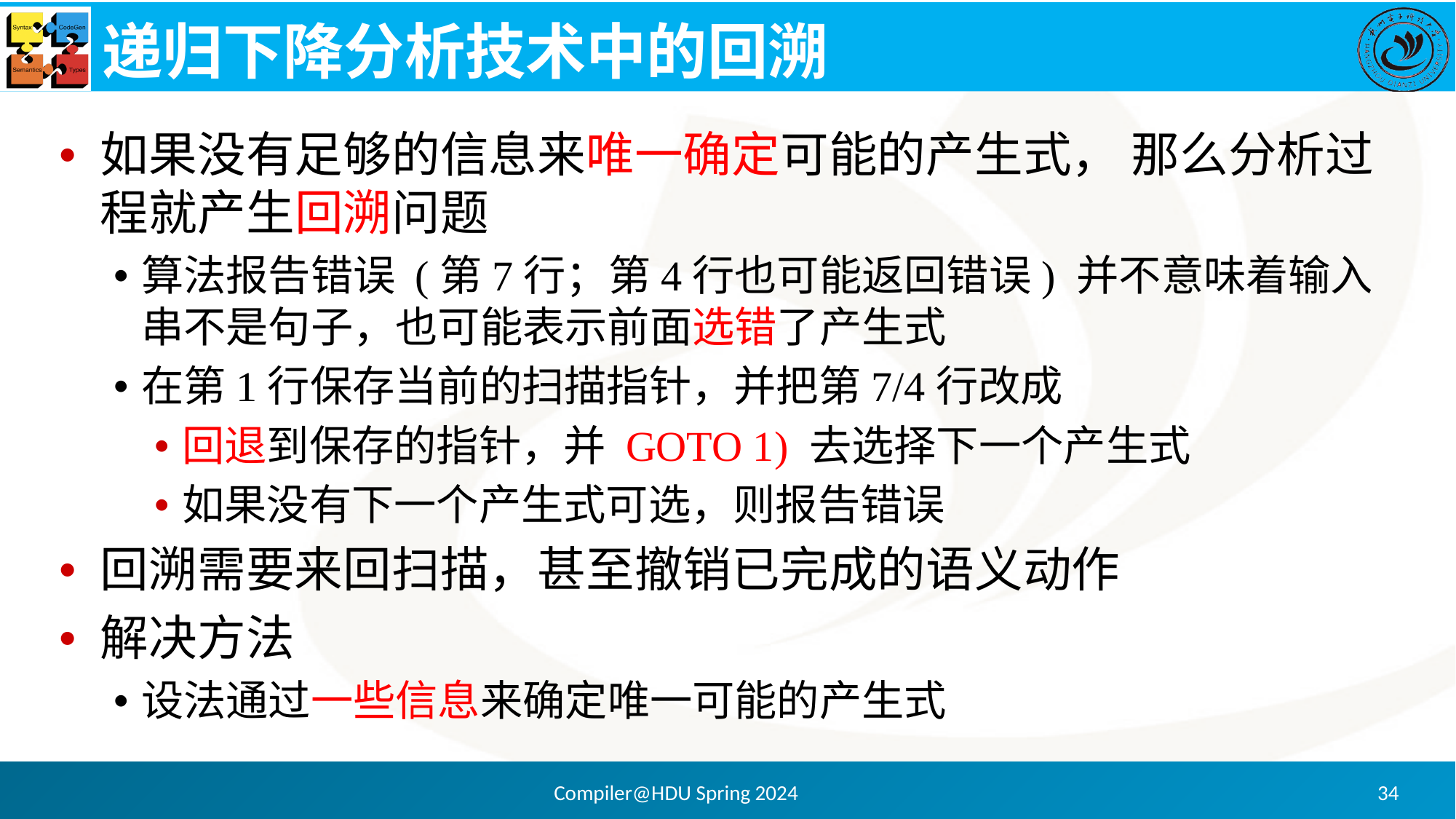

# 递归下降分析技术中的回溯
如果没有足够的信息来唯一确定可能的产生式， 那么分析过程就产生回溯问题
算法报告错误 (第7行；第4行也可能返回错误) 并不意味着输入串不是句子，也可能表示前面选错了产生式
在第1行保存当前的扫描指针，并把第7/4行改成
回退到保存的指针，并 GOTO 1) 去选择下一个产生式
如果没有下一个产生式可选，则报告错误
回溯需要来回扫描，甚至撤销已完成的语义动作
解决方法
设法通过一些信息来确定唯一可能的产生式
Compiler@HDU Spring 2024
34